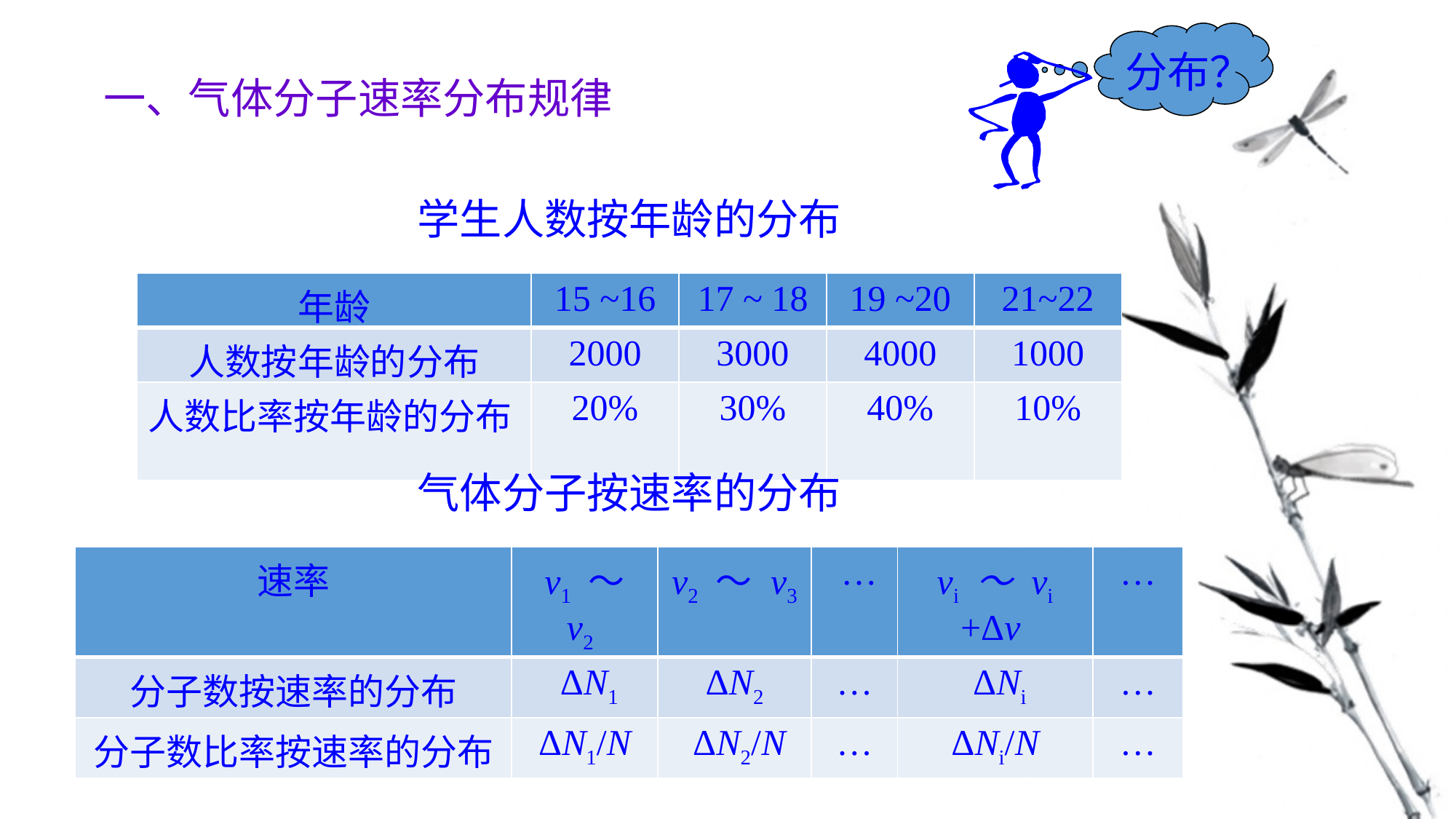

分布？

一、气体分子速率分布规律
学生人数按年龄的分布
| 年龄 | 15 ~16 | 17 ~ 18 | 19 ~20 | 21~22 |
| --- | --- | --- | --- | --- |
| 人数按年龄的分布 | 2000 | 3000 | 4000 | 1000 |
| 人数比率按年龄的分布 | 20% | 30% | 40% | 10% |
气体分子按速率的分布
| 速率 | v1 ～ v2 | v2 ～ v3 | … | vi ～ vi +Δv | … |
| --- | --- | --- | --- | --- | --- |
| 分子数按速率的分布 | ΔN1 | ΔN2 | … | ΔNi | … |
| 分子数比率按速率的分布 | ΔN1/N | ΔN2/N | … | ΔNi/N | … |